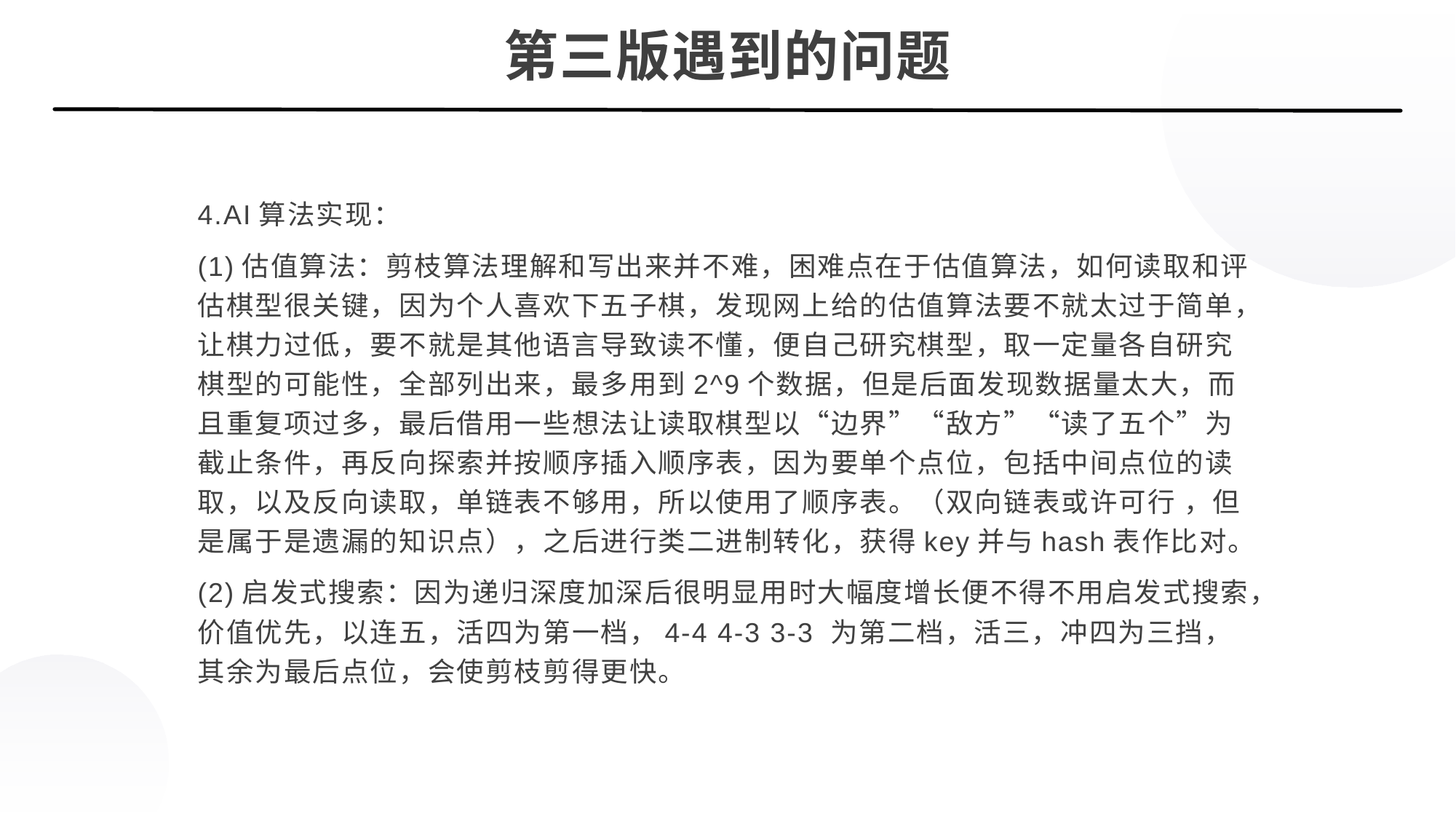

第三版遇到的问题
4.AI算法实现：
(1)估值算法：剪枝算法理解和写出来并不难，困难点在于估值算法，如何读取和评估棋型很关键，因为个人喜欢下五子棋，发现网上给的估值算法要不就太过于简单，让棋力过低，要不就是其他语言导致读不懂，便自己研究棋型，取一定量各自研究棋型的可能性，全部列出来，最多用到2^9个数据，但是后面发现数据量太大，而且重复项过多，最后借用一些想法让读取棋型以“边界”“敌方”“读了五个”为截止条件，再反向探索并按顺序插入顺序表，因为要单个点位，包括中间点位的读取，以及反向读取，单链表不够用，所以使用了顺序表。（双向链表或许可行 ，但是属于是遗漏的知识点），之后进行类二进制转化，获得key并与hash表作比对。
(2)启发式搜索：因为递归深度加深后很明显用时大幅度增长便不得不用启发式搜索，价值优先，以连五，活四为第一档，4-4 4-3 3-3 为第二档，活三，冲四为三挡，其余为最后点位，会使剪枝剪得更快。